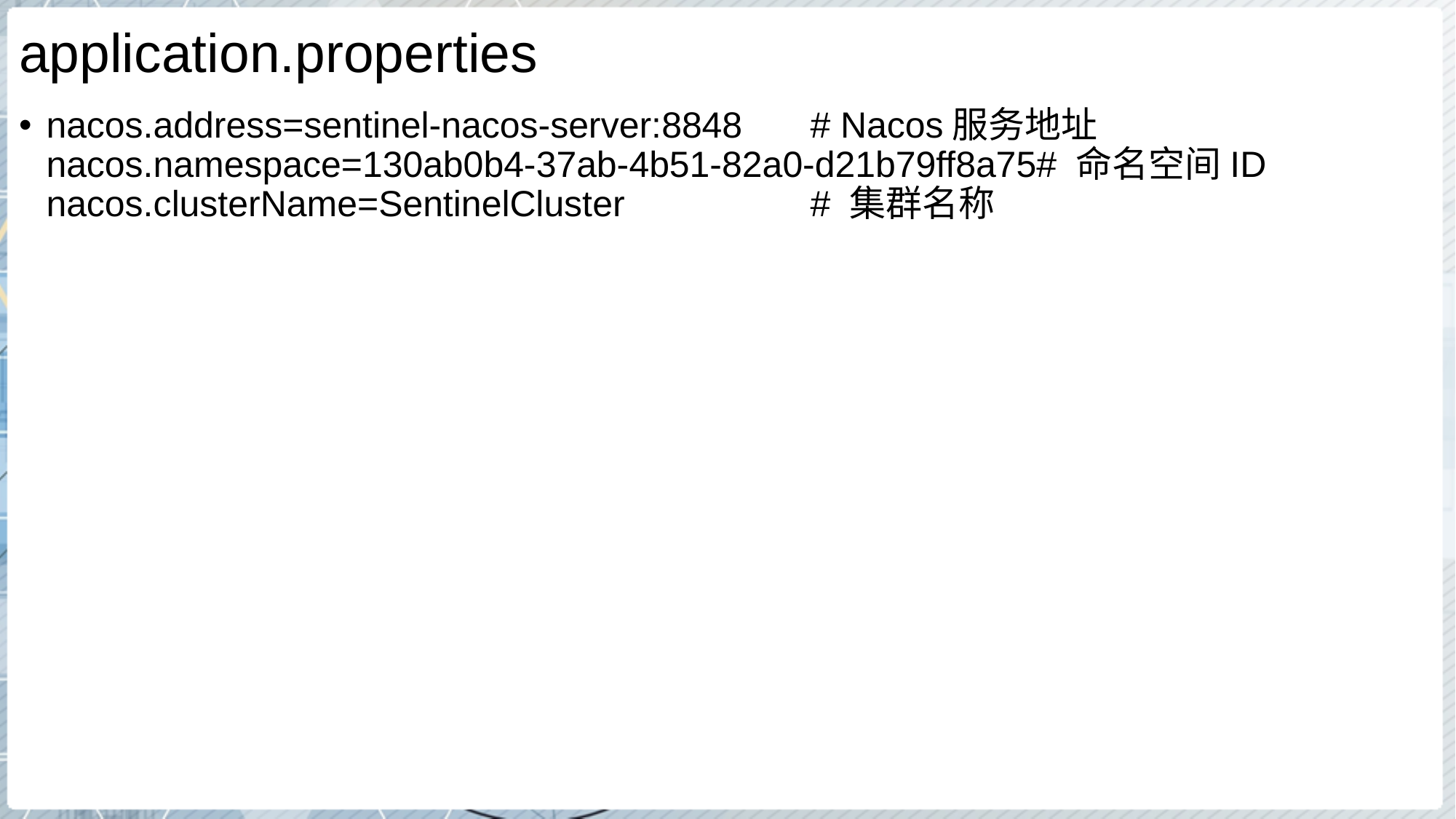

# application.properties
nacos.address=sentinel-nacos-server:8848	# Nacos服务地址
nacos.namespace=130ab0b4-37ab-4b51-82a0-d21b79ff8a75# 命名空间ID
nacos.clusterName=SentinelCluster		# 集群名称